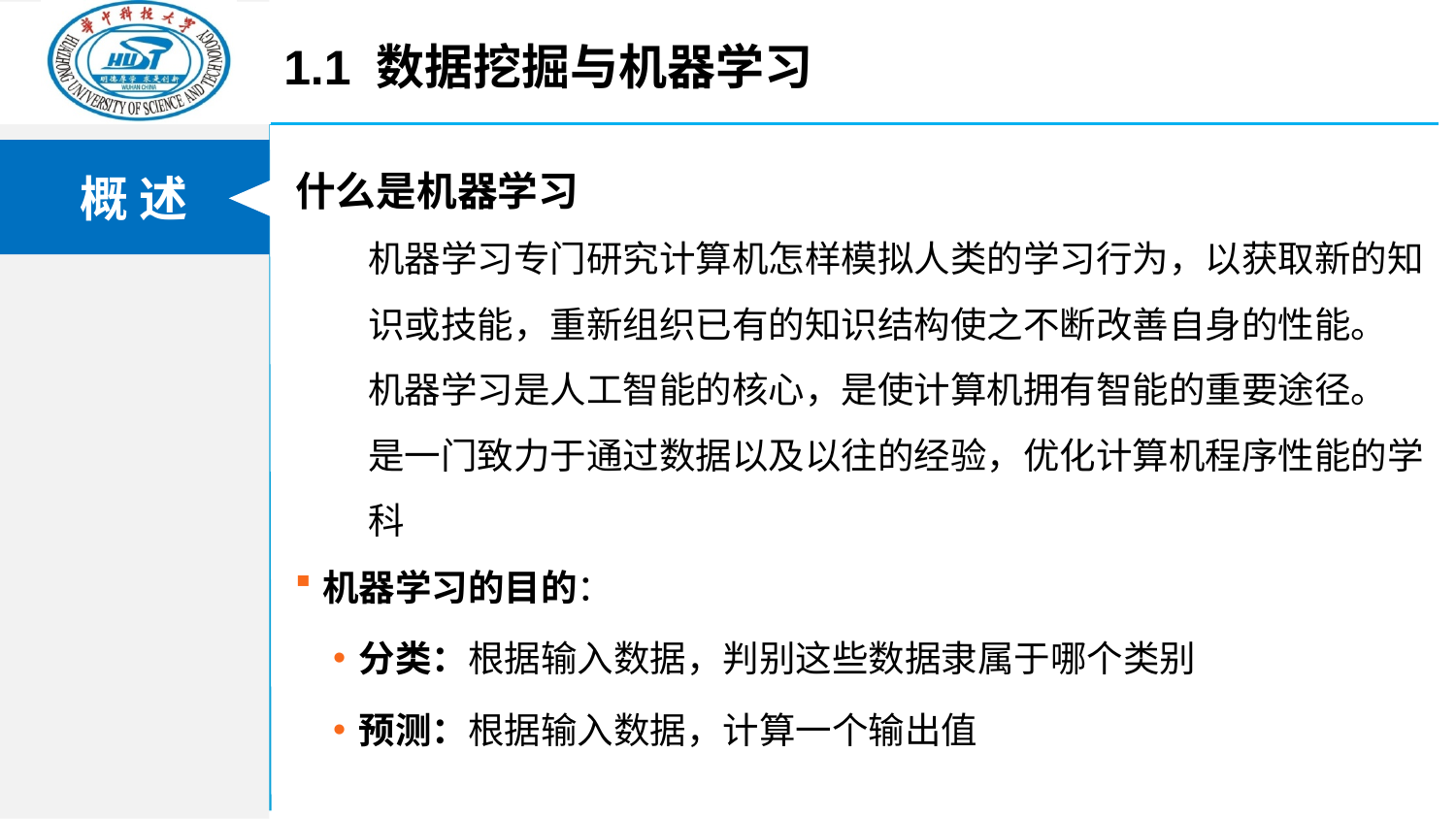

1.1 数据挖掘与机器学习
什么是机器学习
机器学习专门研究计算机怎样模拟人类的学习行为，以获取新的知识或技能，重新组织已有的知识结构使之不断改善自身的性能。
机器学习是人工智能的核心，是使计算机拥有智能的重要途径。
是一门致力于通过数据以及以往的经验，优化计算机程序性能的学科
机器学习的目的：
分类：根据输入数据，判别这些数据隶属于哪个类别
预测：根据输入数据，计算一个输出值